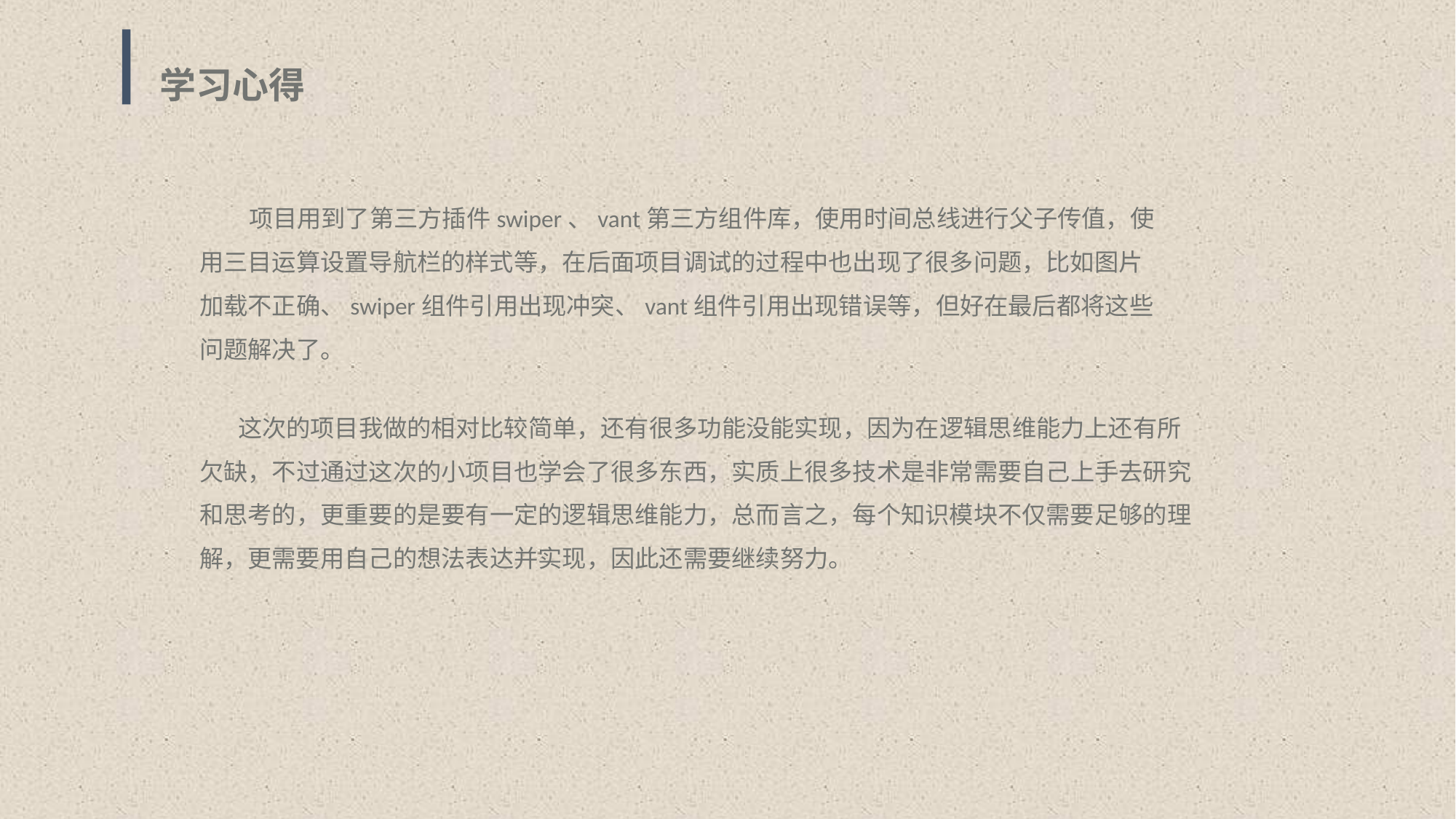

学习心得
        项目用到了第三方插件swiper、vant第三方组件库，使用时间总线进行父子传值，使用三目运算设置导航栏的样式等，在后面项目调试的过程中也出现了很多问题，比如图片加载不正确、swiper组件引用出现冲突、vant组件引用出现错误等，但好在最后都将这些问题解决了。
      这次的项目我做的相对比较简单，还有很多功能没能实现，因为在逻辑思维能力上还有所欠缺，不过通过这次的小项目也学会了很多东西，实质上很多技术是非常需要自己上手去研究和思考的，更重要的是要有一定的逻辑思维能力，总而言之，每个知识模块不仅需要足够的理解，更需要用自己的想法表达并实现，因此还需要继续努力。